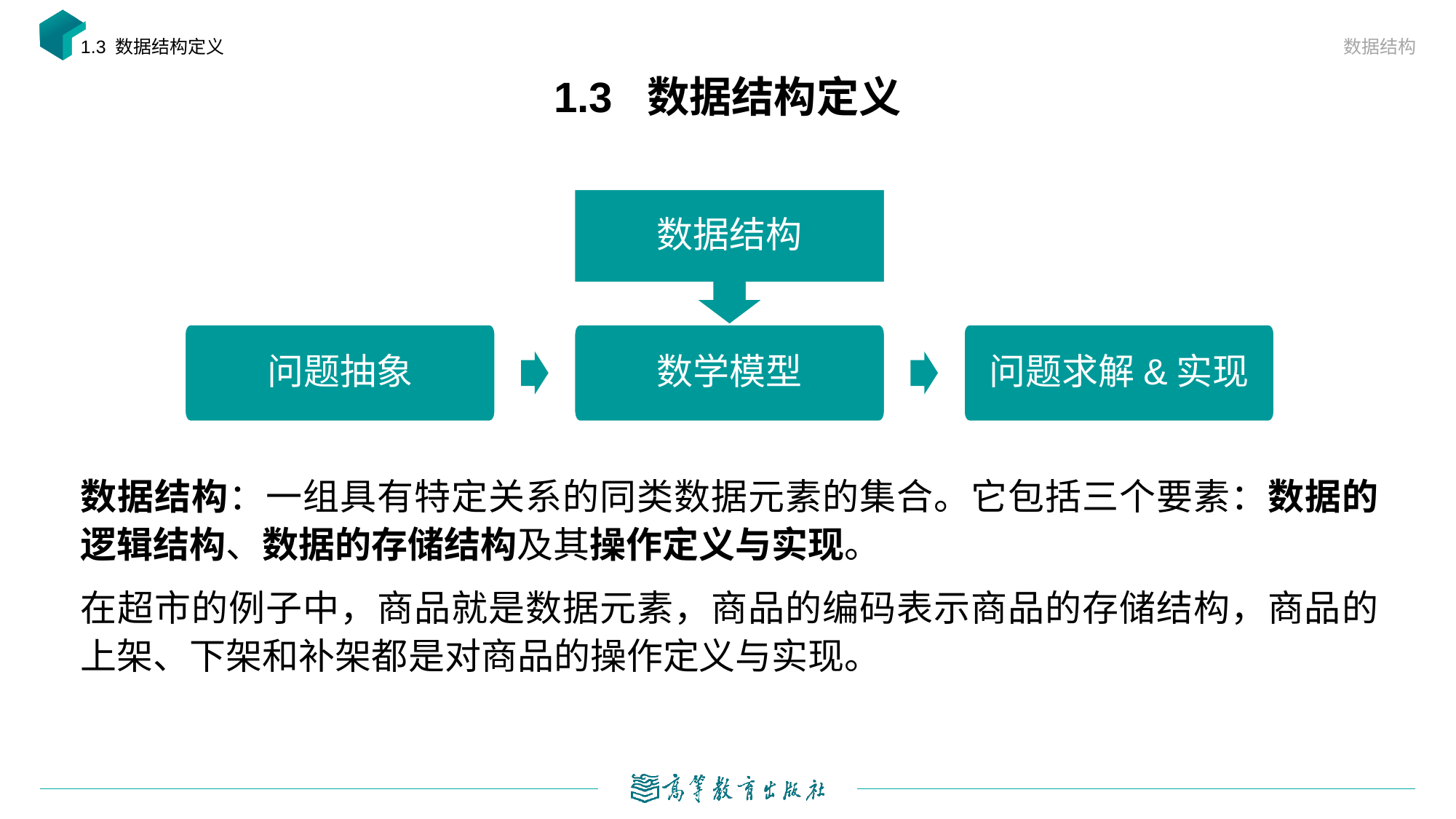

数据结构
1.3 数据结构定义
# 1.3  数据结构定义

数据结构：一组具有特定关系的同类数据元素的集合。它包括三个要素：数据的逻辑结构、数据的存储结构及其操作定义与实现。
在超市的例子中，商品就是数据元素，商品的编码表示商品的存储结构，商品的上架、下架和补架都是对商品的操作定义与实现。
数据结构
数学模型
问题求解&实现
问题抽象